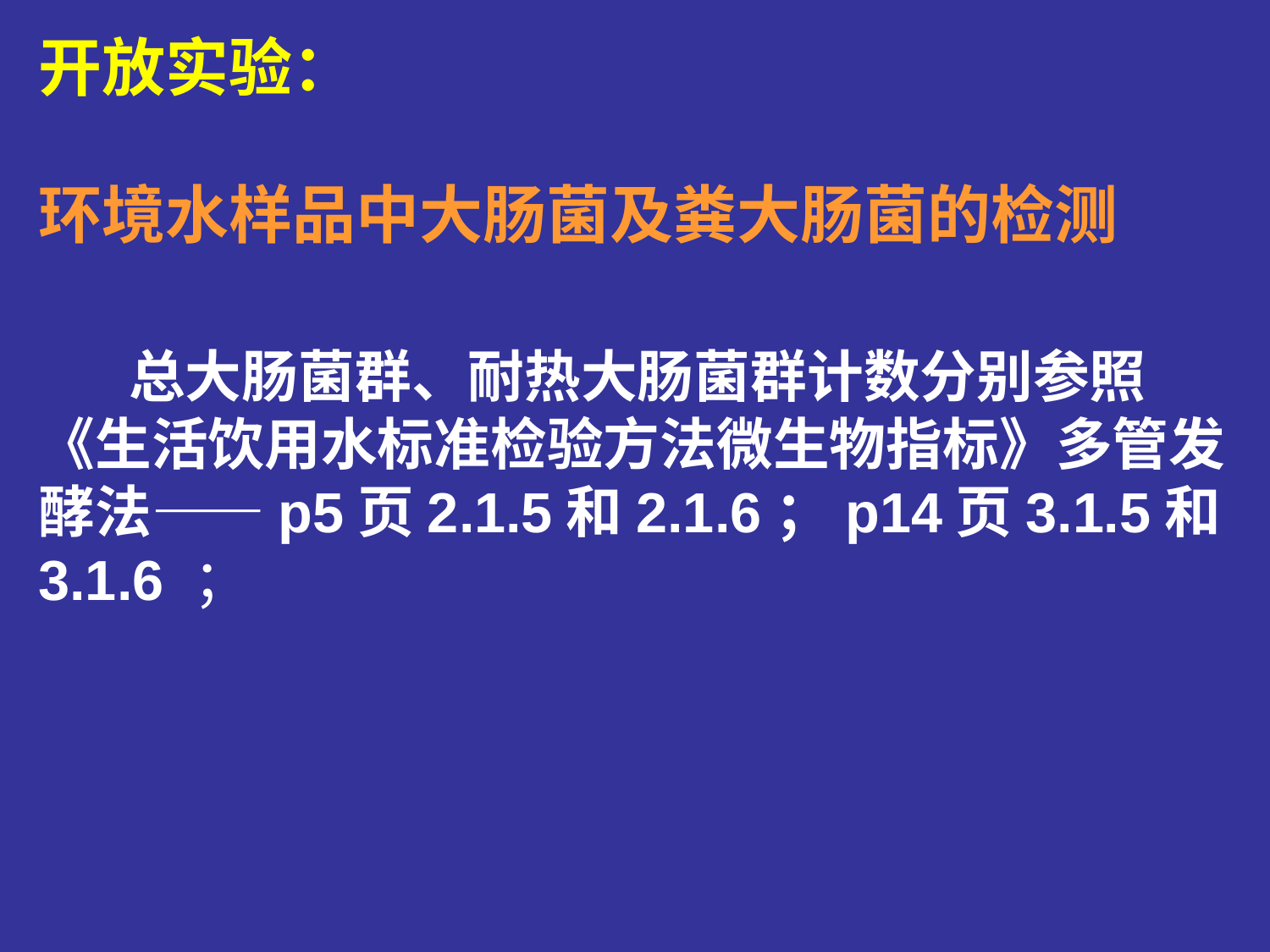

开放实验：

环境水样品中大肠菌及粪大肠菌的检测

      总大肠菌群、耐热大肠菌群计数分别参照《生活饮用水标准检验方法微生物指标》多管发酵法——p5页2.1.5和2.1.6；p14页3.1.5和3.1.6 ；